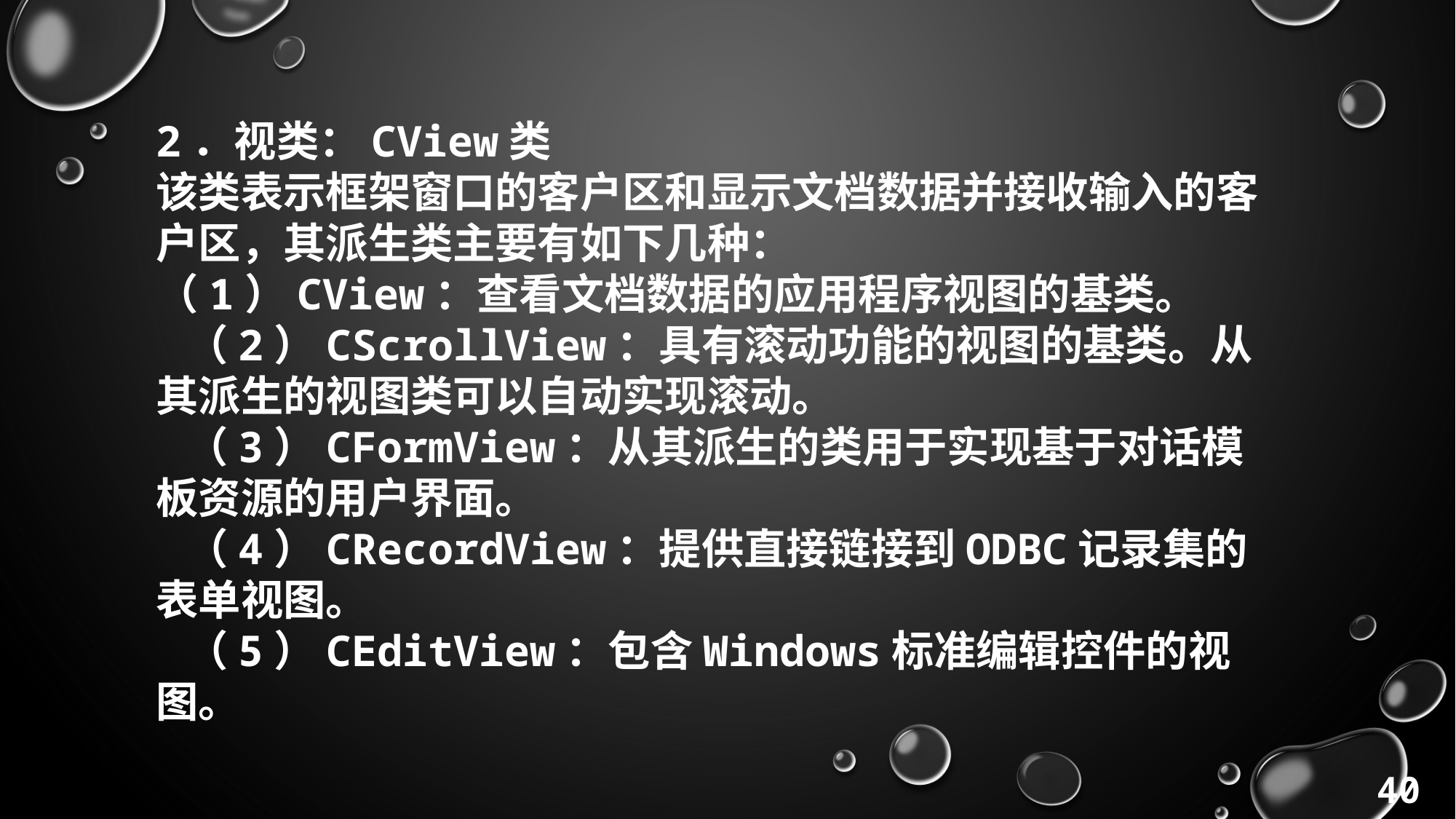

2．视类：CView类
该类表示框架窗口的客户区和显示文档数据并接收输入的客户区，其派生类主要有如下几种：
（1）CView：查看文档数据的应用程序视图的基类。
  （2）CScrollView：具有滚动功能的视图的基类。从其派生的视图类可以自动实现滚动。
  （3）CFormView：从其派生的类用于实现基于对话模板资源的用户界面。
  （4）CRecordView：提供直接链接到ODBC记录集的表单视图。
  （5）CEditView：包含Windows标准编辑控件的视图。
40